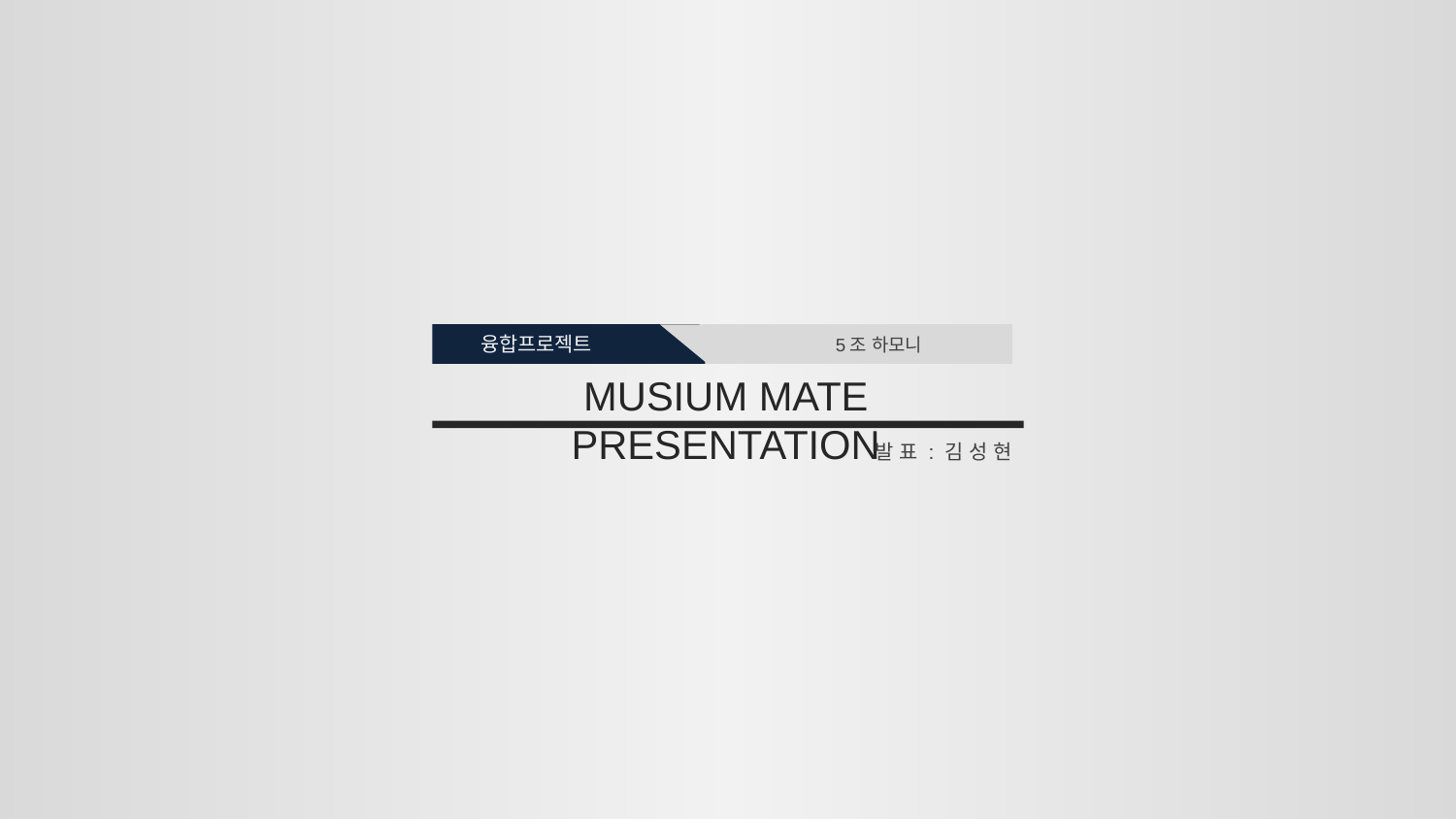

융합프로젝트

    5조 하모니
MUSIUM MATE PRESENTATION

발표:김성현